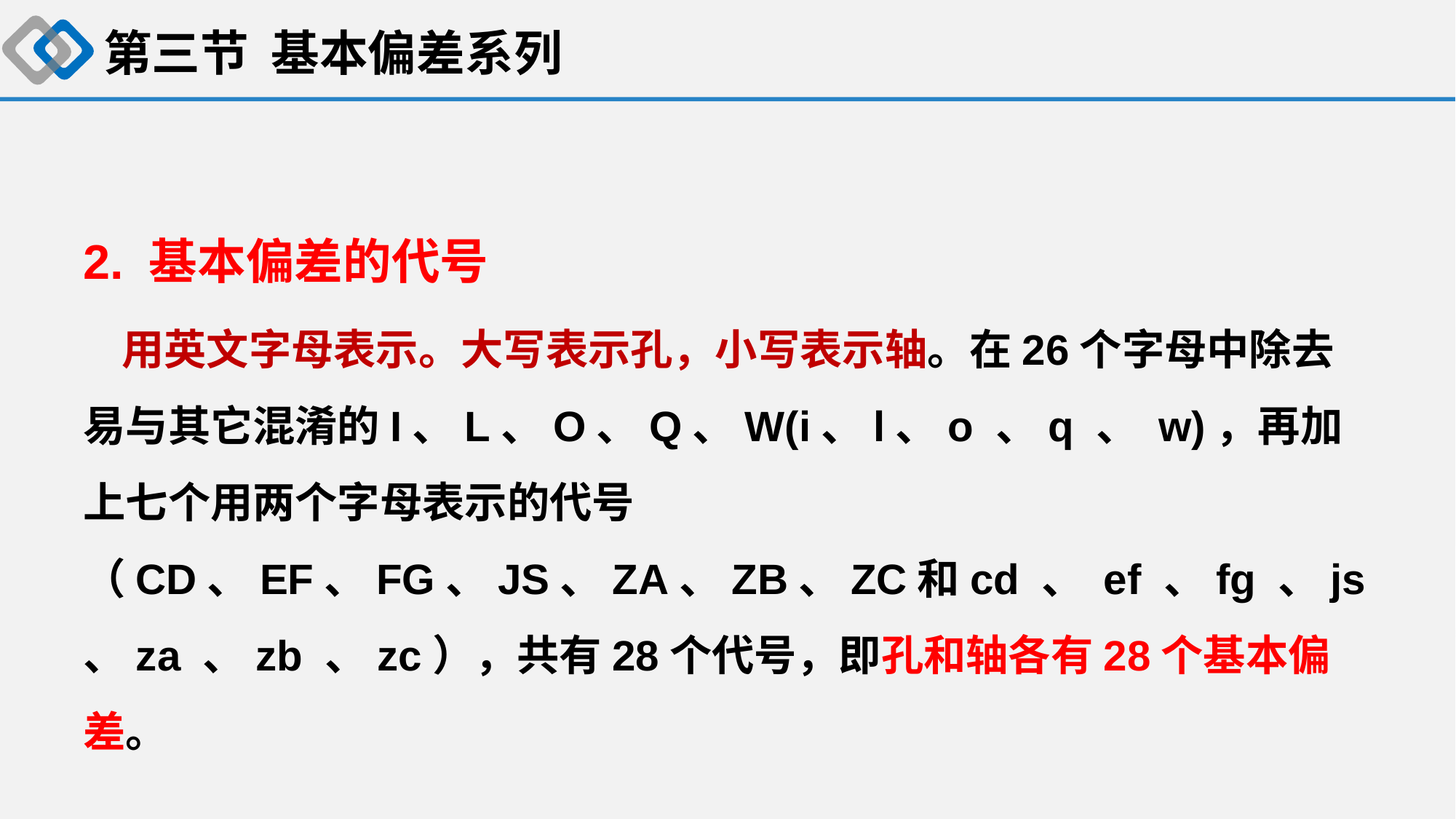

第三节  基本偏差系列

2. 基本偏差的代号
   用英文字母表示。大写表示孔，小写表示轴。在26个字母中除去易与其它混淆的I、L、O、Q、W(i、l、o 、q 、 w)，再加上七个用两个字母表示的代号（CD、EF、FG、JS、ZA、ZB、ZC和cd 、 ef 、fg 、js 、za 、zb 、zc），共有28个代号，即孔和轴各有28个基本偏差。